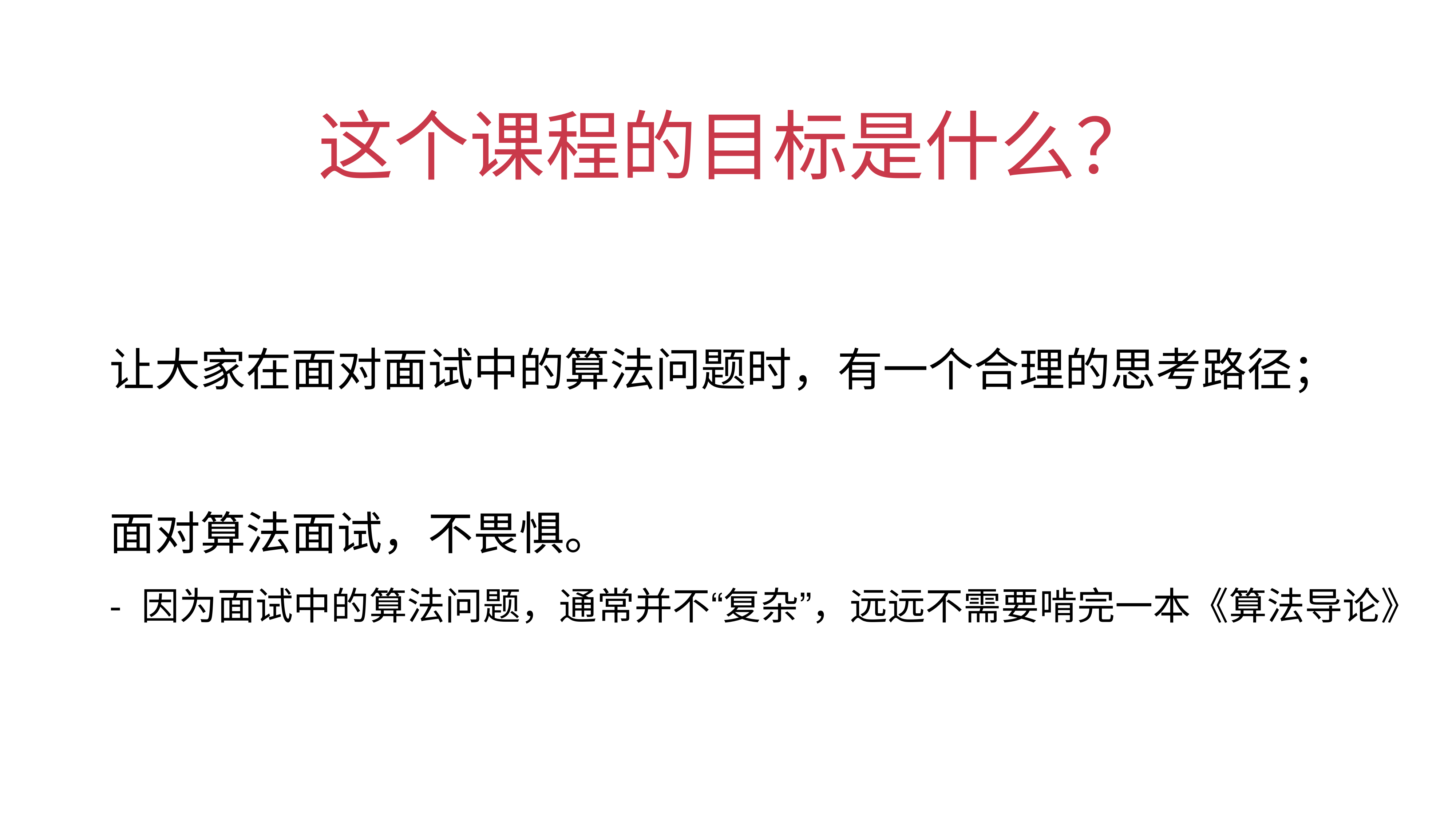

# 这个课程的目标是什么？
让大家在面对面试中的算法问题时，有一个合理的思考路径；

面对算法面试，不畏惧。
- 因为面试中的算法问题，通常并不“复杂”，远远不需要啃完一本《算法导论》